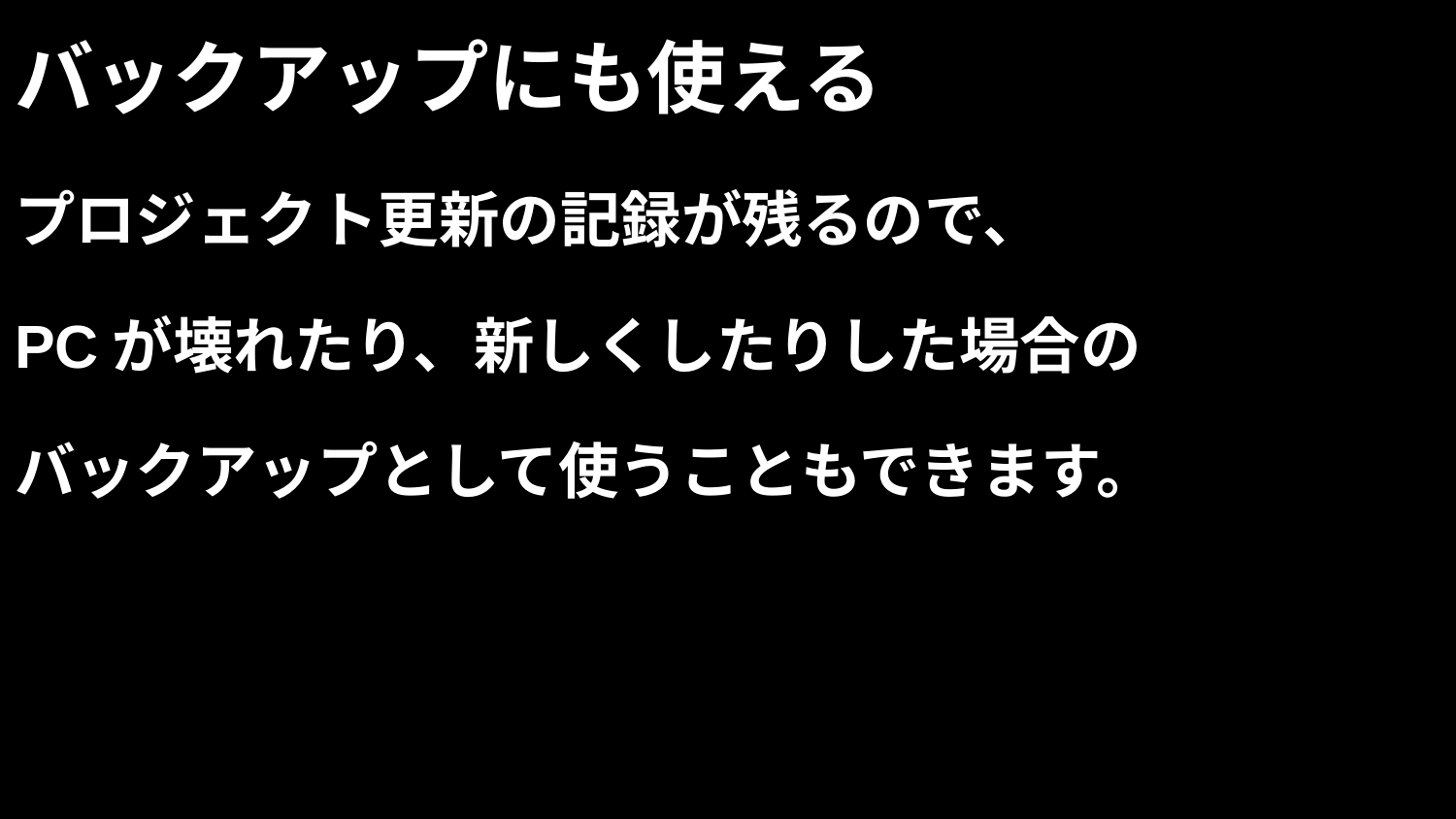

# バックアップにも使える
プロジェクト更新の記録が残るので、
PCが壊れたり、新しくしたりした場合の
バックアップとして使うこともできます。